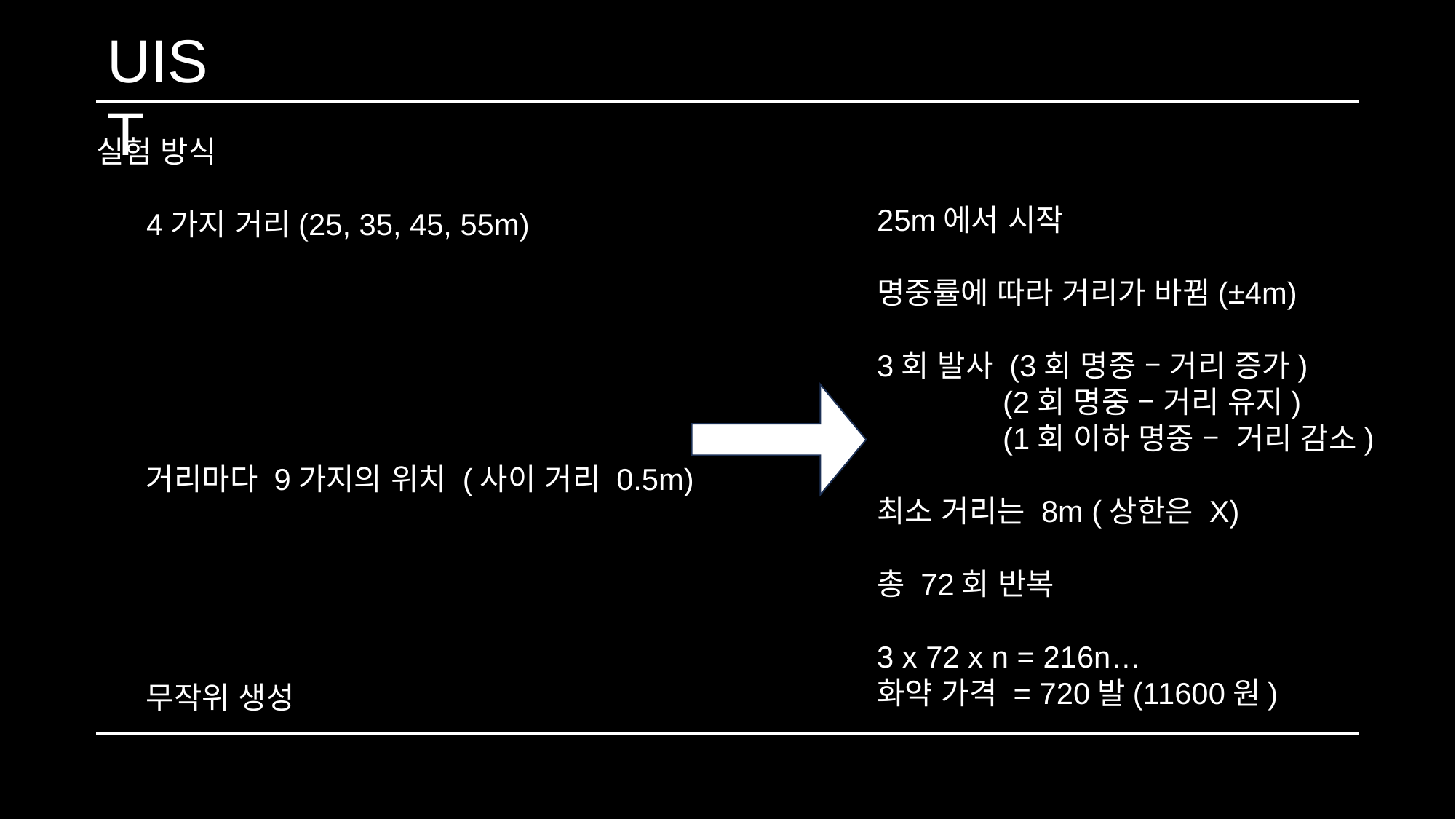

UIST
실험 방식
      4가지 거리(25, 35, 45, 55m)

     거리마다 9가지의 위치 (사이 거리 0.5m)

     무작위 생성
25m에서 시작

명중률에 따라 거리가 바뀜(±4m)

3회 발사 (3회 명중 – 거리 증가)
	  (2회 명중 – 거리 유지)
	  (1회 이하 명중 –  거리 감소)

최소 거리는 8m (상한은 X)

총 72회 반복

3 x 72 x n = 216n…
화약 가격 = 720발(11600원)